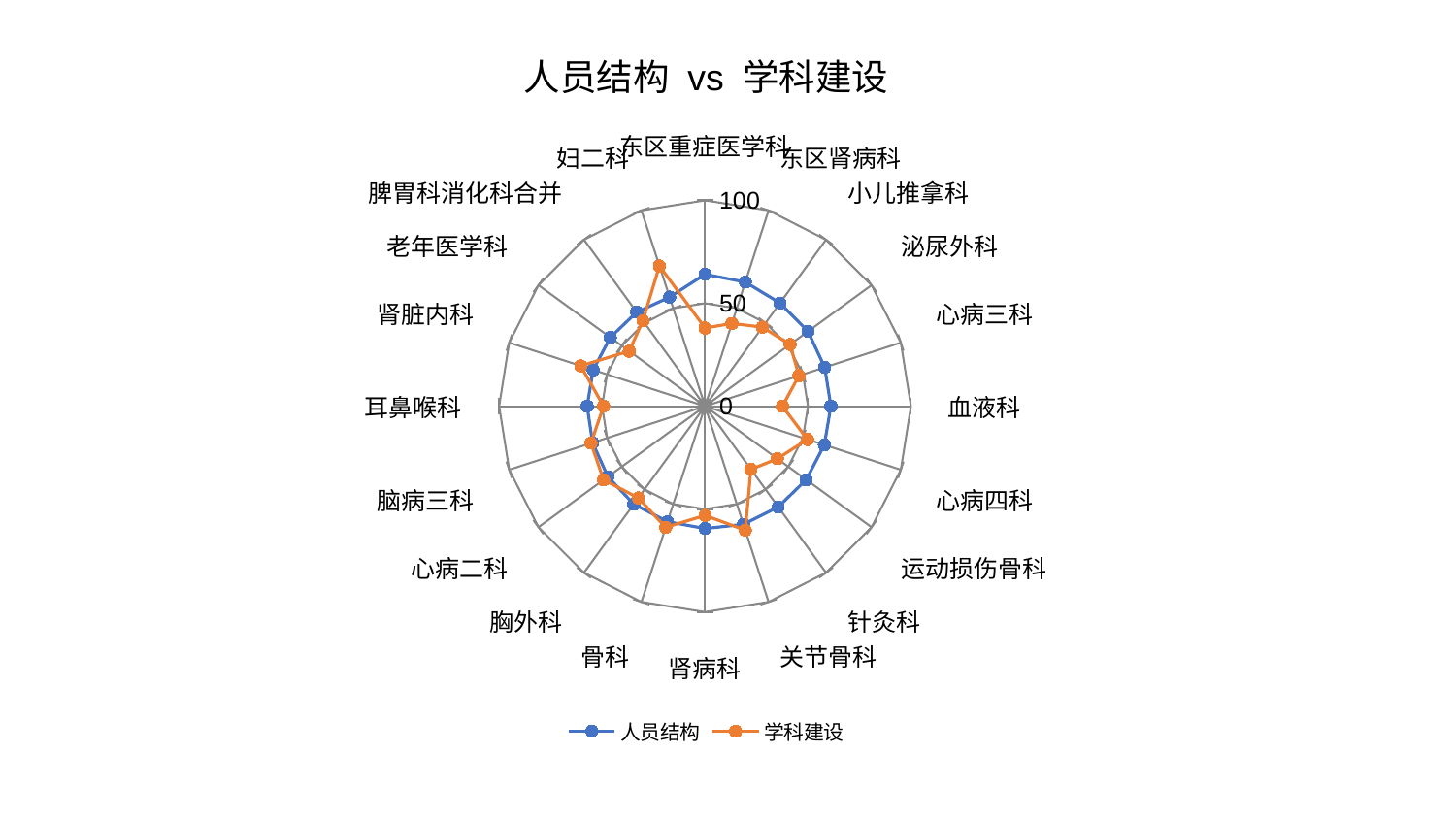

### Chart: 人员结构 vs 学科建设

| Category | 人员结构 | 学科建设 |
|---|---|---|
| 东区重症医学科 | 64.09644020663154 | 37.99184915823961 |
| 东区肾病科 | 63.39396727757618 | 42.27670332033107 |
| 小儿推拿科 | 61.96269480946632 | 47.46456770123633 |
| 泌尿外科 | 61.843518511219635 | 51.06603342774147 |
| 心病三科 | 61.148643295087176 | 47.98846321763586 |
| 血液科 | 61.138524985534076 | 37.60841382150009 |
| 心病四科 | 60.935583519573335 | 52.335275372526546 |
| 运动损伤骨科 | 60.772937540108394 | 43.44216063673037 |
| 针灸科 | 60.517222083622485 | 37.968605394452986 |
| 关节骨科 | 60.37175646103768 | 63.35932568338744 |
| 肾病科 | 59.4473481657703 | 53.07944349290806 |
| 骨科 | 59.00328975340321 | 61.894901075284544 |
| 胸外科 | 58.84763910661964 | 55.12268865588937 |
| 心病二科 | 58.33588345361002 | 60.90677497014662 |
| 脑病三科 | 57.410505786213804 | 58.254130710234044 |
| 耳鼻喉科 | 57.24740352574935 | 49.27924291103007 |
| 肾脏内科 | 57.11123690403085 | 63.451833734354686 |
| 老年医学科 | 56.85614576825734 | 45.52353277543403 |
| 脾胃科消化科合并 | 56.45912445690958 | 51.35573482023787 |
| 妇二科 | 55.708684620313555 | 71.63973414520663 |
21